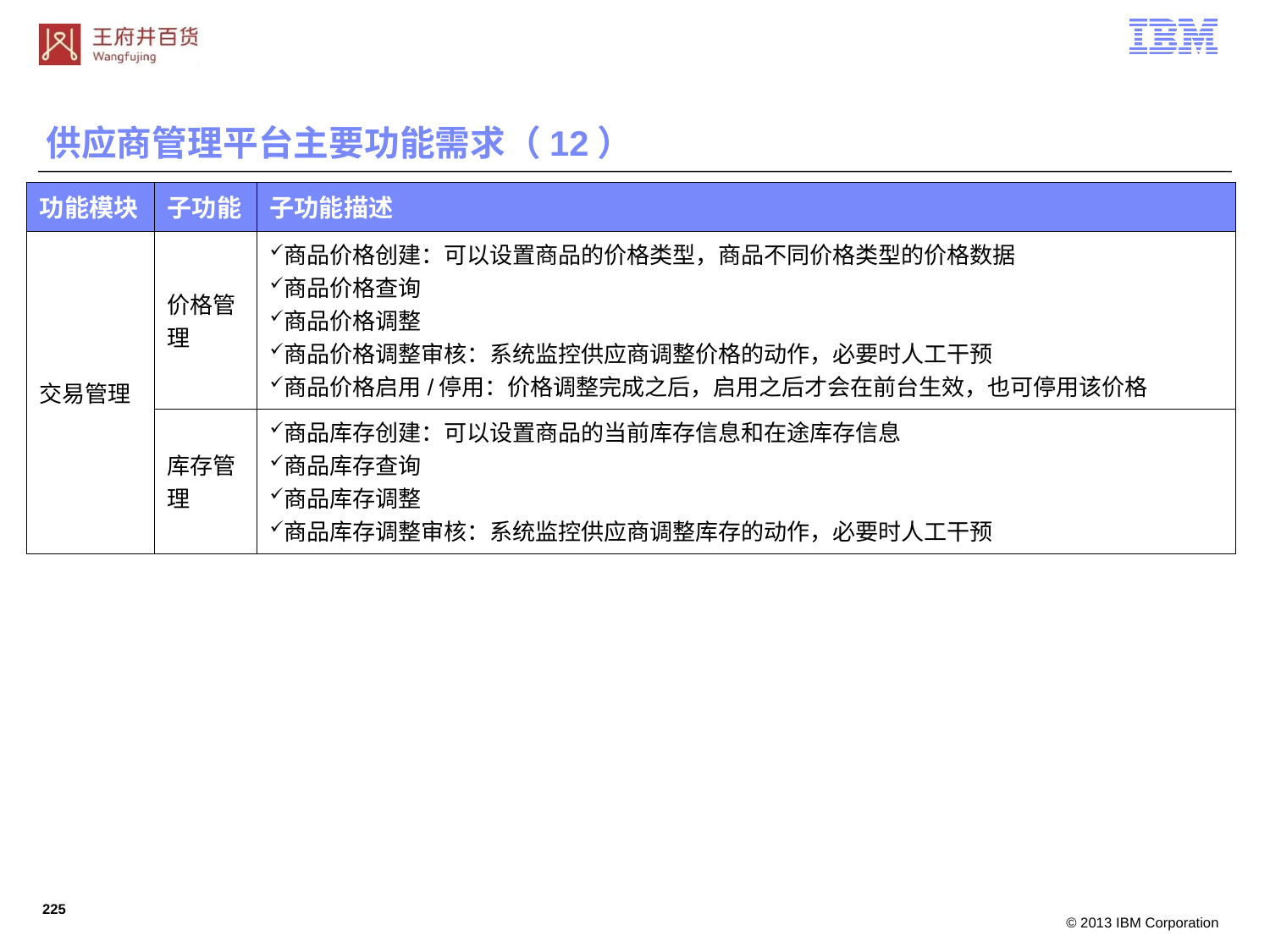

供应商管理平台主要功能需求（12）
| 功能模块 | 子功能 | 子功能描述 |
| --- | --- | --- |
| 交易管理 | 价格管理 | 商品价格创建：可以设置商品的价格类型，商品不同价格类型的价格数据 商品价格查询 商品价格调整 商品价格调整审核：系统监控供应商调整价格的动作，必要时人工干预 商品价格启用/停用：价格调整完成之后，启用之后才会在前台生效，也可停用该价格 |
|  | 库存管理 | 商品库存创建：可以设置商品的当前库存信息和在途库存信息 商品库存查询 商品库存调整 商品库存调整审核：系统监控供应商调整库存的动作，必要时人工干预 |
225